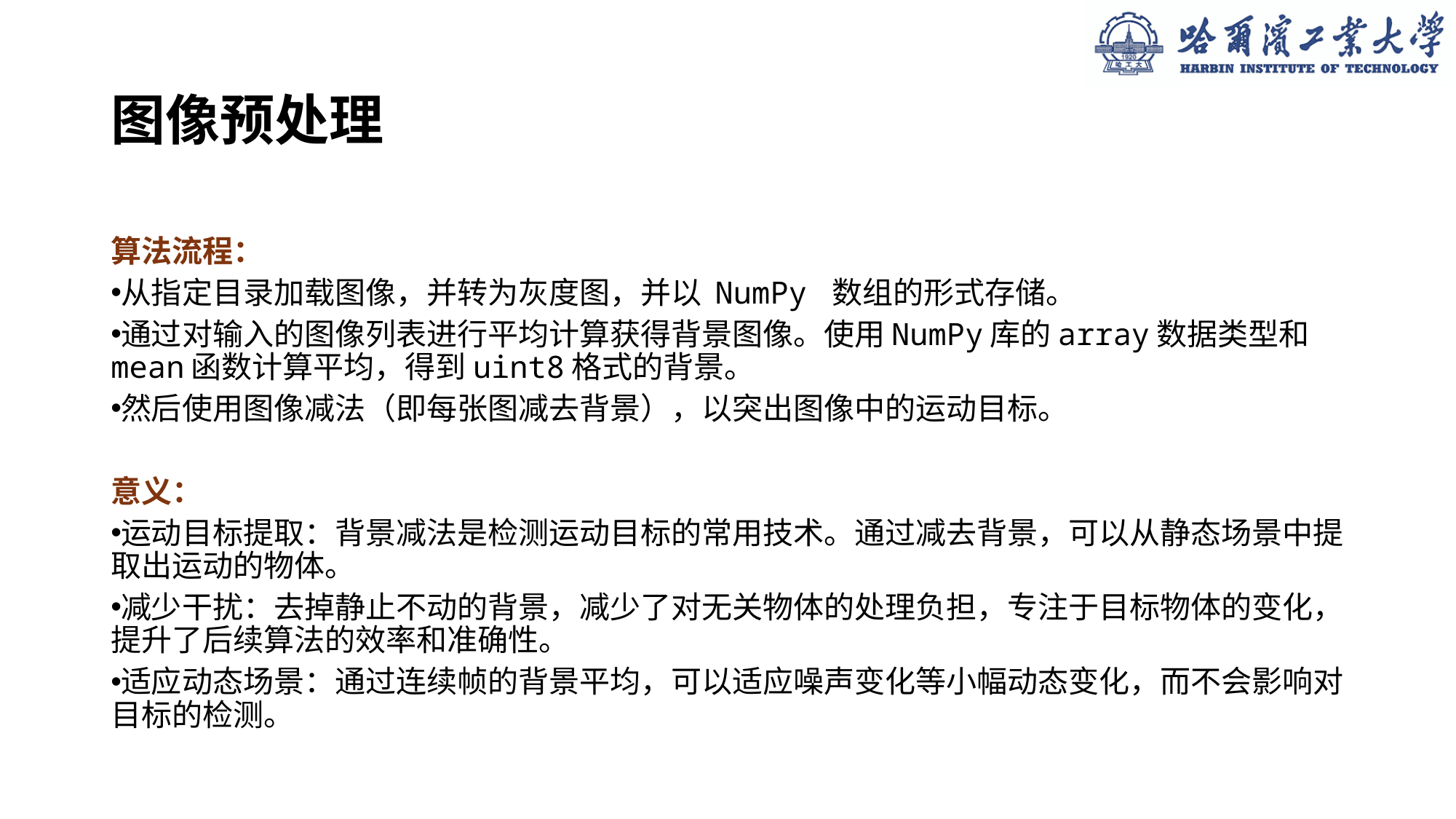

# 图像预处理
算法流程：
从指定目录加载图像，并转为灰度图，并以 NumPy 数组的形式存储。
通过对输入的图像列表进行平均计算获得背景图像。使用NumPy库的array数据类型和mean函数计算平均，得到uint8格式的背景。
然后使用图像减法（即每张图减去背景），以突出图像中的运动目标。

意义：
运动目标提取：背景减法是检测运动目标的常用技术。通过减去背景，可以从静态场景中提取出运动的物体。
减少干扰：去掉静止不动的背景，减少了对无关物体的处理负担，专注于目标物体的变化，提升了后续算法的效率和准确性。
适应动态场景：通过连续帧的背景平均，可以适应噪声变化等小幅动态变化，而不会影响对目标的检测。